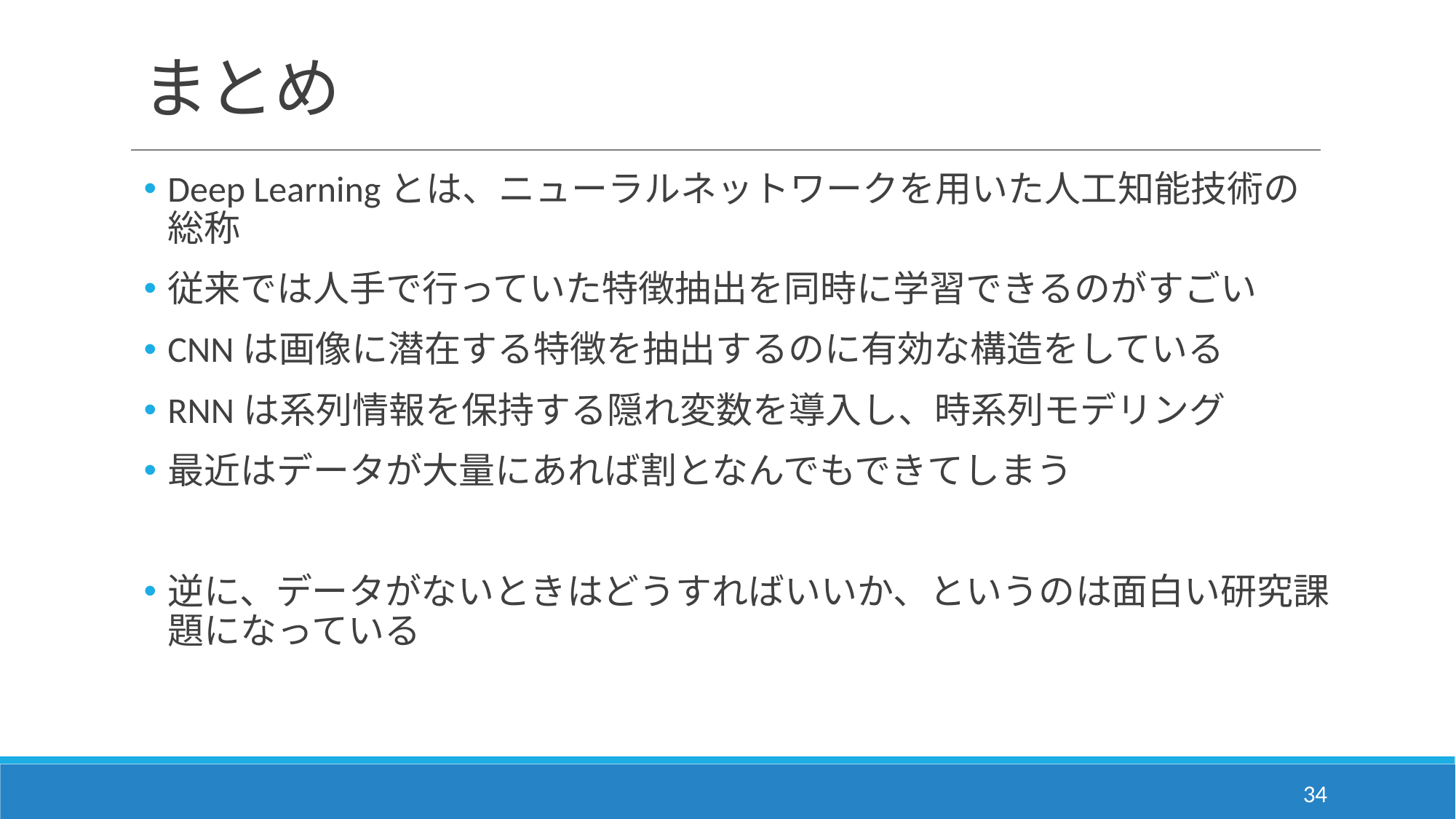

# まとめ
Deep Learningとは、ニューラルネットワークを用いた人工知能技術の総称
従来では人手で行っていた特徴抽出を同時に学習できるのがすごい
CNNは画像に潜在する特徴を抽出するのに有効な構造をしている
RNNは系列情報を保持する隠れ変数を導入し、時系列モデリング
最近はデータが大量にあれば割となんでもできてしまう

逆に、データがないときはどうすればいいか、というのは面白い研究課題になっている
34